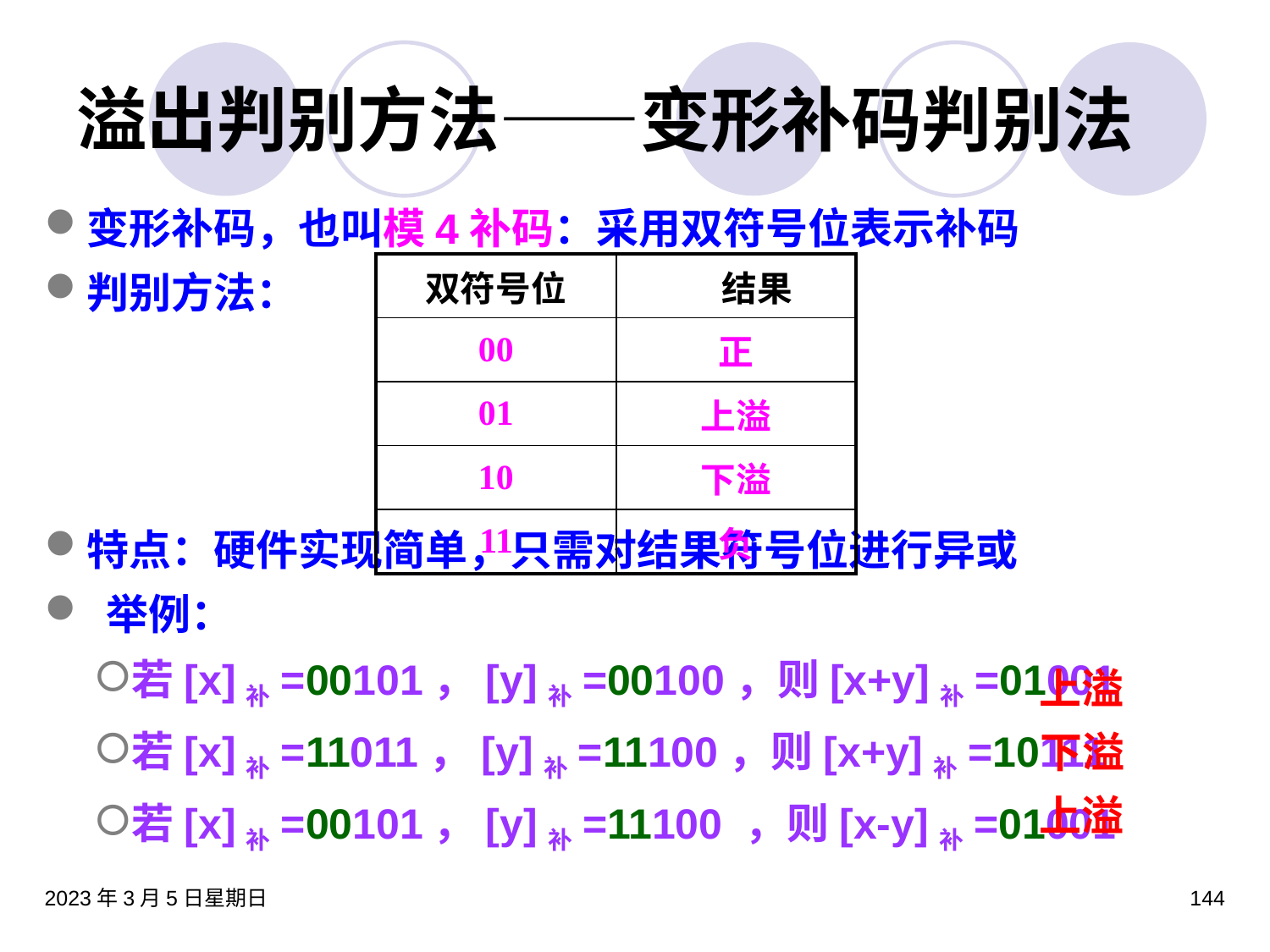

# 溢出判别方法——变形补码判别法
变形补码，也叫模4补码：采用双符号位表示补码
判别方法：

特点：硬件实现简单，只需对结果符号位进行异或
 举例：
若[x]补=00101，[y]补=00100，则[x+y]补=01001
若[x]补=11011，[y]补=11100，则[x+y]补=10111
若[x]补=00101，[y]补=11100 ，则[x-y]补=01001

| 双符号位 | 结果 |
| --- | --- |
| 00 | 正 |
| 01 | 上溢 |
| 10 | 下溢 |
| 11 | 负 |
上溢
下溢
上溢
2023年3月5日星期日
144